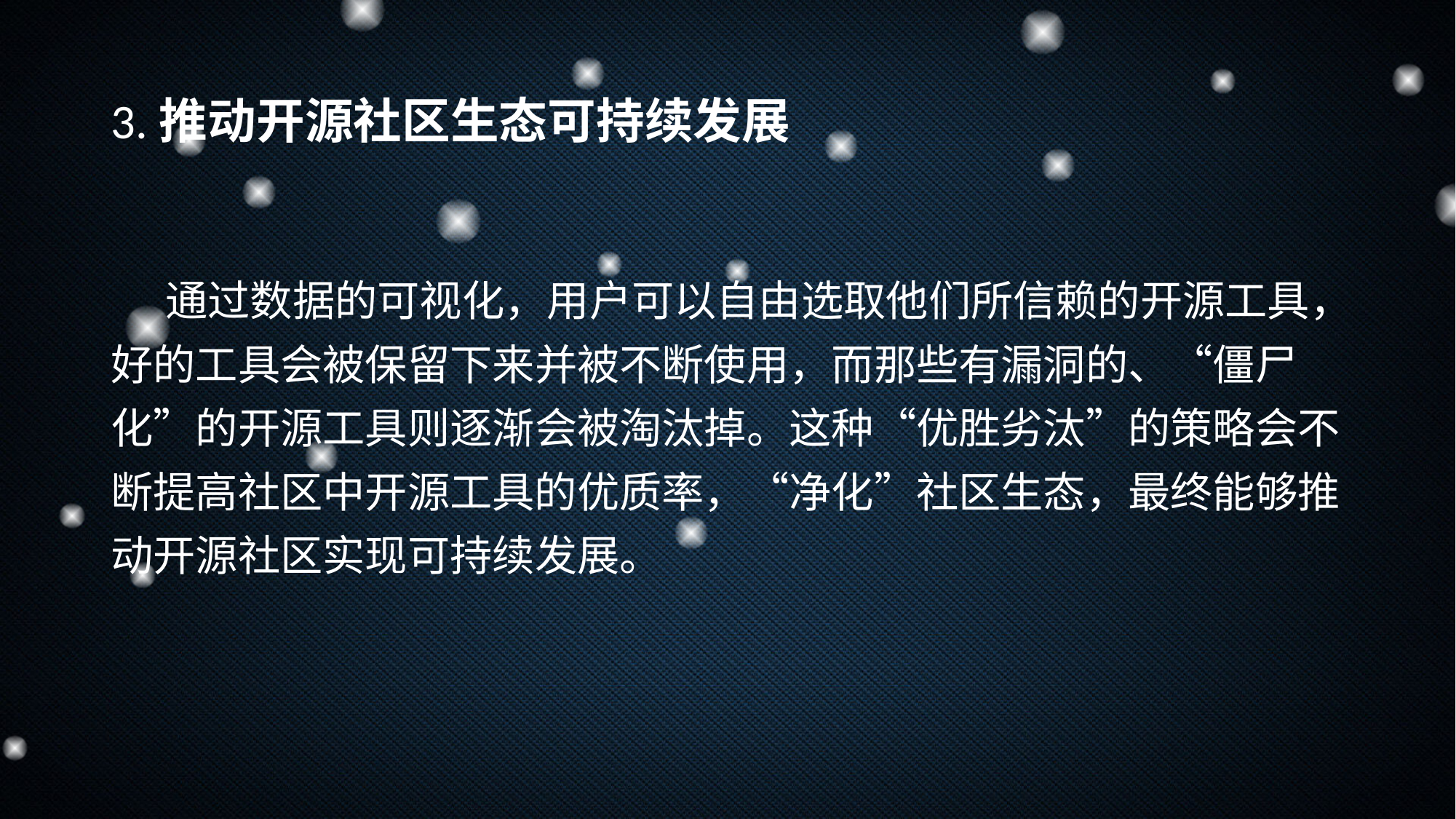

# 3.推动开源社区生态可持续发展

通过数据的可视化，用户可以自由选取他们所信赖的开源工具，好的工具会被保留下来并被不断使用，而那些有漏洞的、“僵尸化”的开源工具则逐渐会被淘汰掉。这种“优胜劣汰”的策略会不断提高社区中开源工具的优质率，“净化”社区生态，最终能够推动开源社区实现可持续发展。